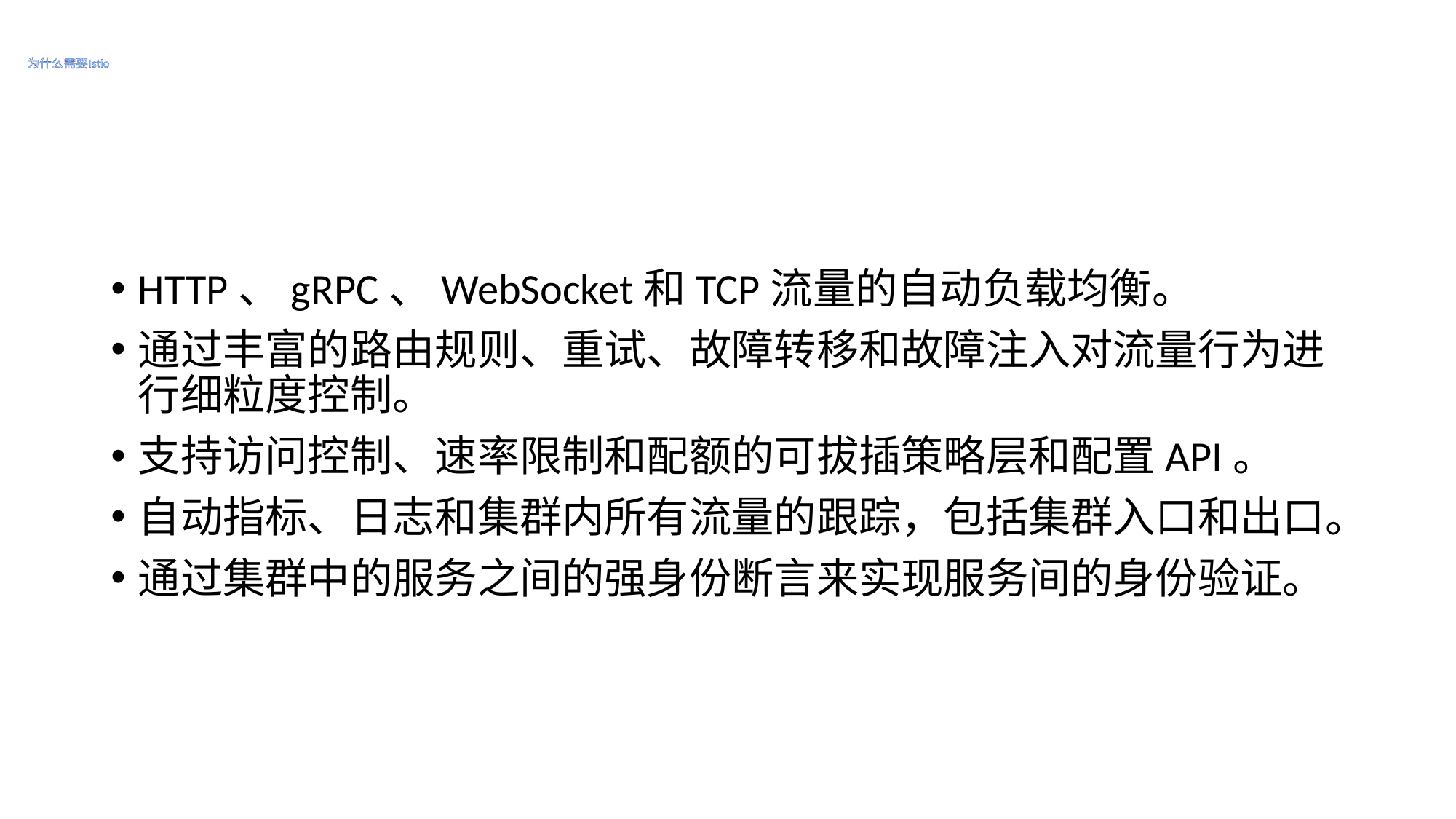

# 为什么需要Istio

HTTP、gRPC、WebSocket和TCP流量的自动负载均衡。
通过丰富的路由规则、重试、故障转移和故障注入对流量行为进行细粒度控制。
支持访问控制、速率限制和配额的可拔插策略层和配置API。
自动指标、日志和集群内所有流量的跟踪，包括集群入口和出口。
通过集群中的服务之间的强身份断言来实现服务间的身份验证。